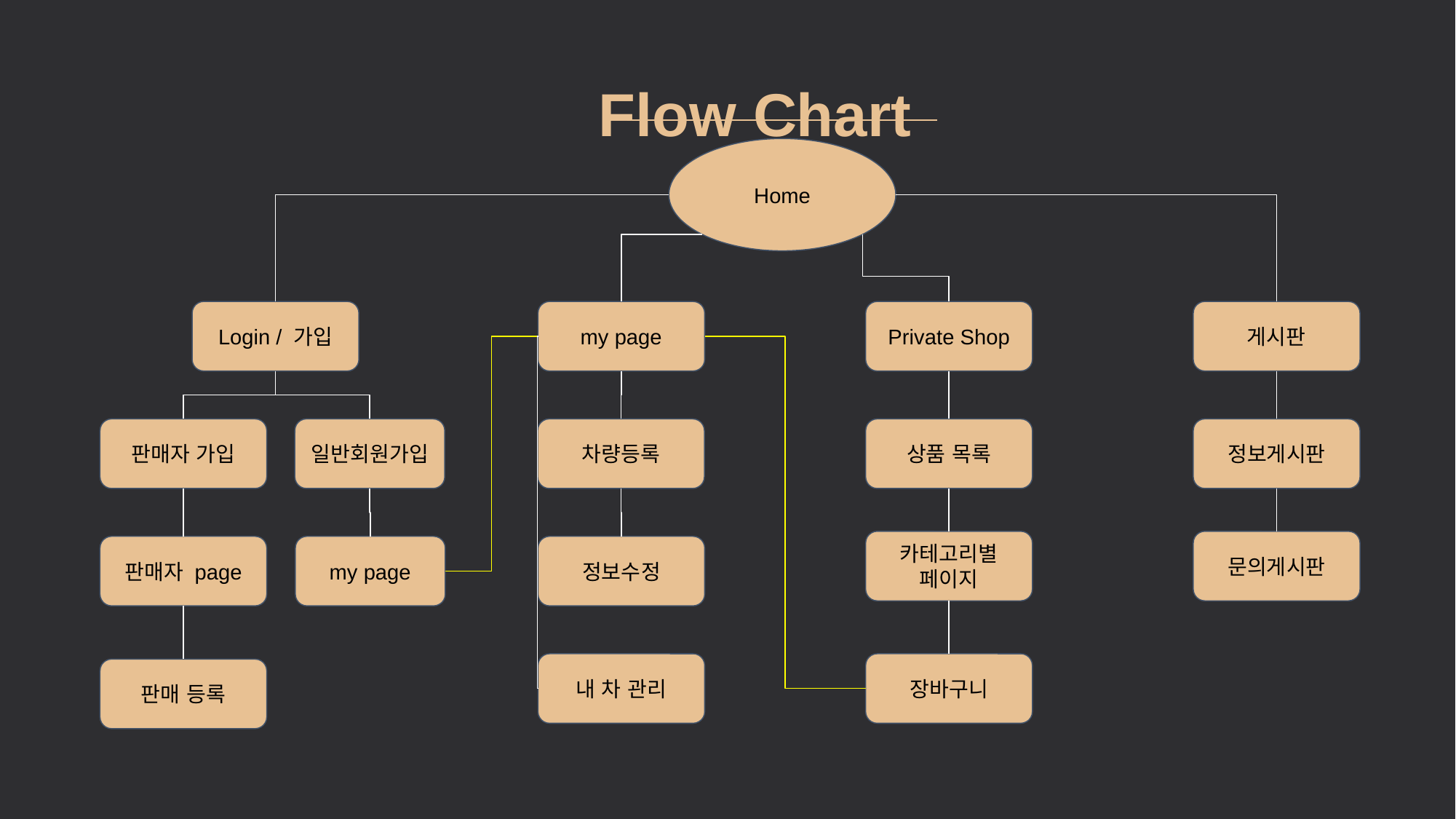

Flow Chart
Home
Login / 가입
my page
Private Shop
게시판
판매자 가입
일반회원가입
차량등록
상품 목록
정보게시판
카테고리별 페이지
문의게시판
판매자 page
my page
정보수정
내 차 관리
장바구니
판매 등록